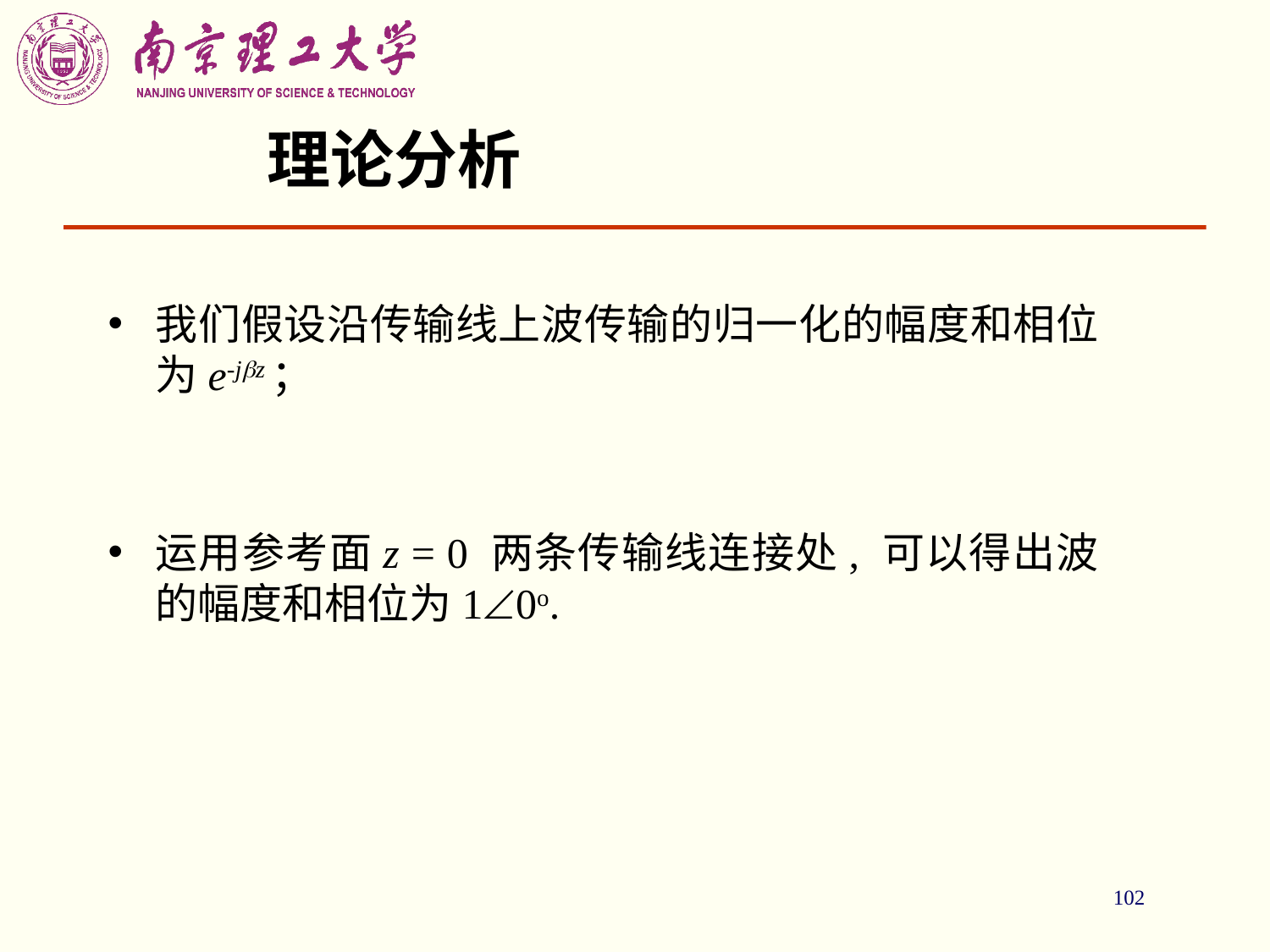

102
# 理论分析
我们假设沿传输线上波传输的归一化的幅度和相位为e-jβz；

运用参考面z = 0 两条传输线连接处, 可以得出波的幅度和相位为1∠0o.